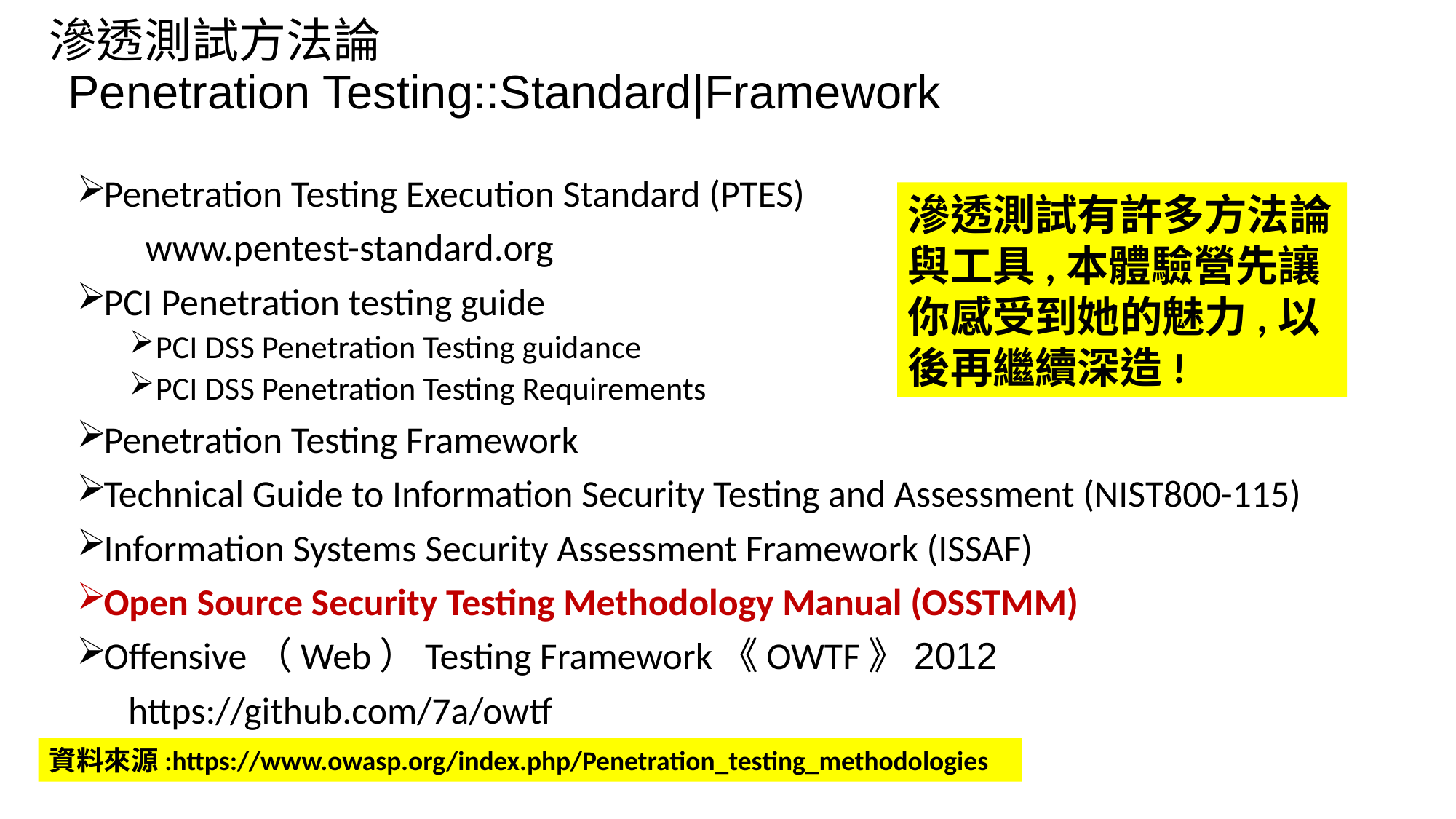

# 滲透測試方法論 Penetration Testing::Standard|Framework
Penetration Testing Execution Standard (PTES)
        www.pentest-standard.org
PCI Penetration testing guide
PCI DSS Penetration Testing guidance
PCI DSS Penetration Testing Requirements
Penetration Testing Framework
Technical Guide to Information Security Testing and Assessment (NIST800-115)
Information Systems Security Assessment Framework (ISSAF)
Open Source Security Testing Methodology Manual (OSSTMM)
Offensive（Web）Testing Framework《OWTF》2012
      https://github.com/7a/owtf
滲透測試有許多方法論與工具,本體驗營先讓你感受到她的魅力,以後再繼續深造!
資料來源:https://www.owasp.org/index.php/Penetration_testing_methodologies